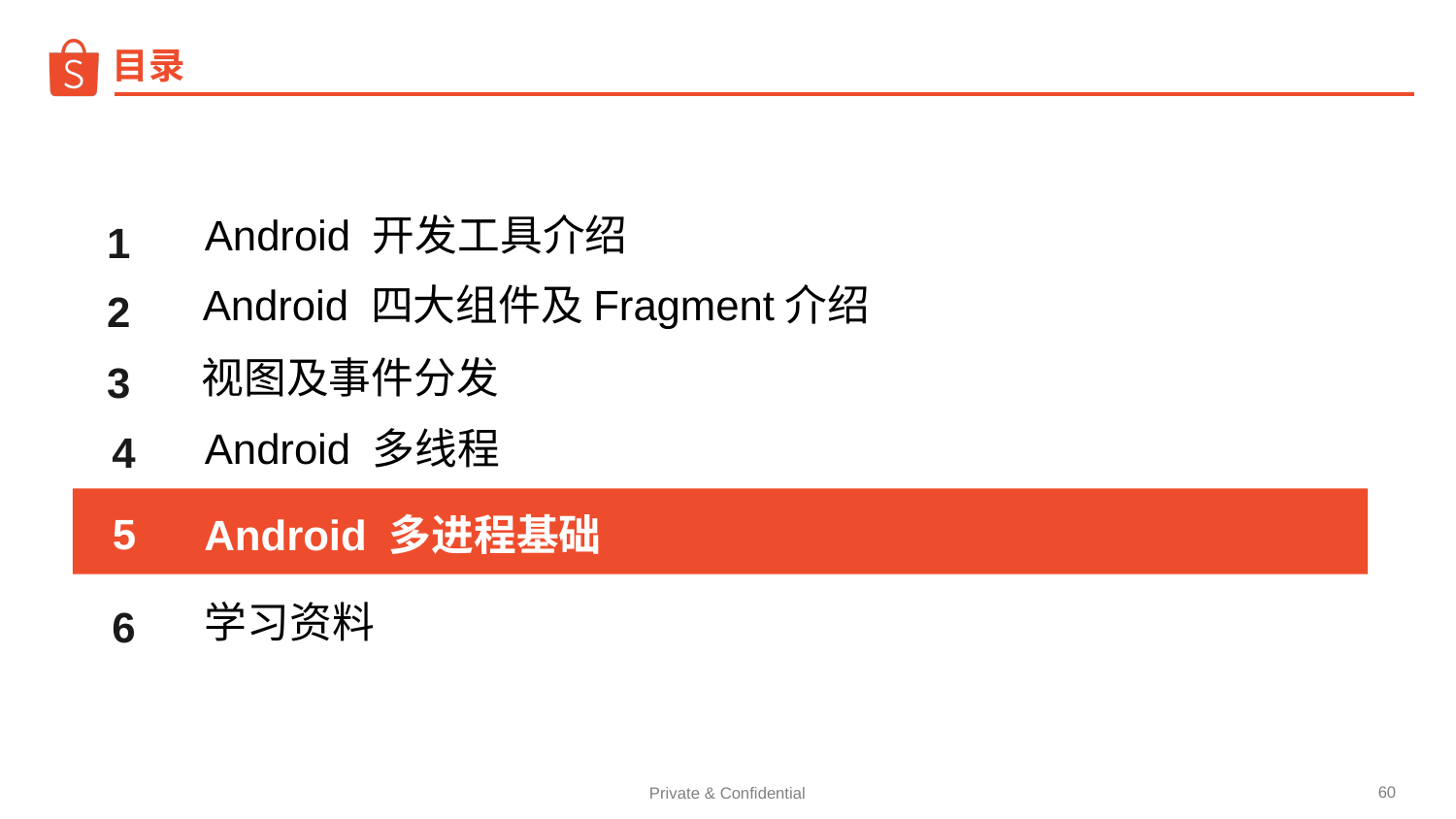

目录
Android 开发工具介绍
1
2
Android 四大组件及Fragment介绍
3
视图及事件分发
4
Android 多线程

5
Android 多进程基础
6
学习资料